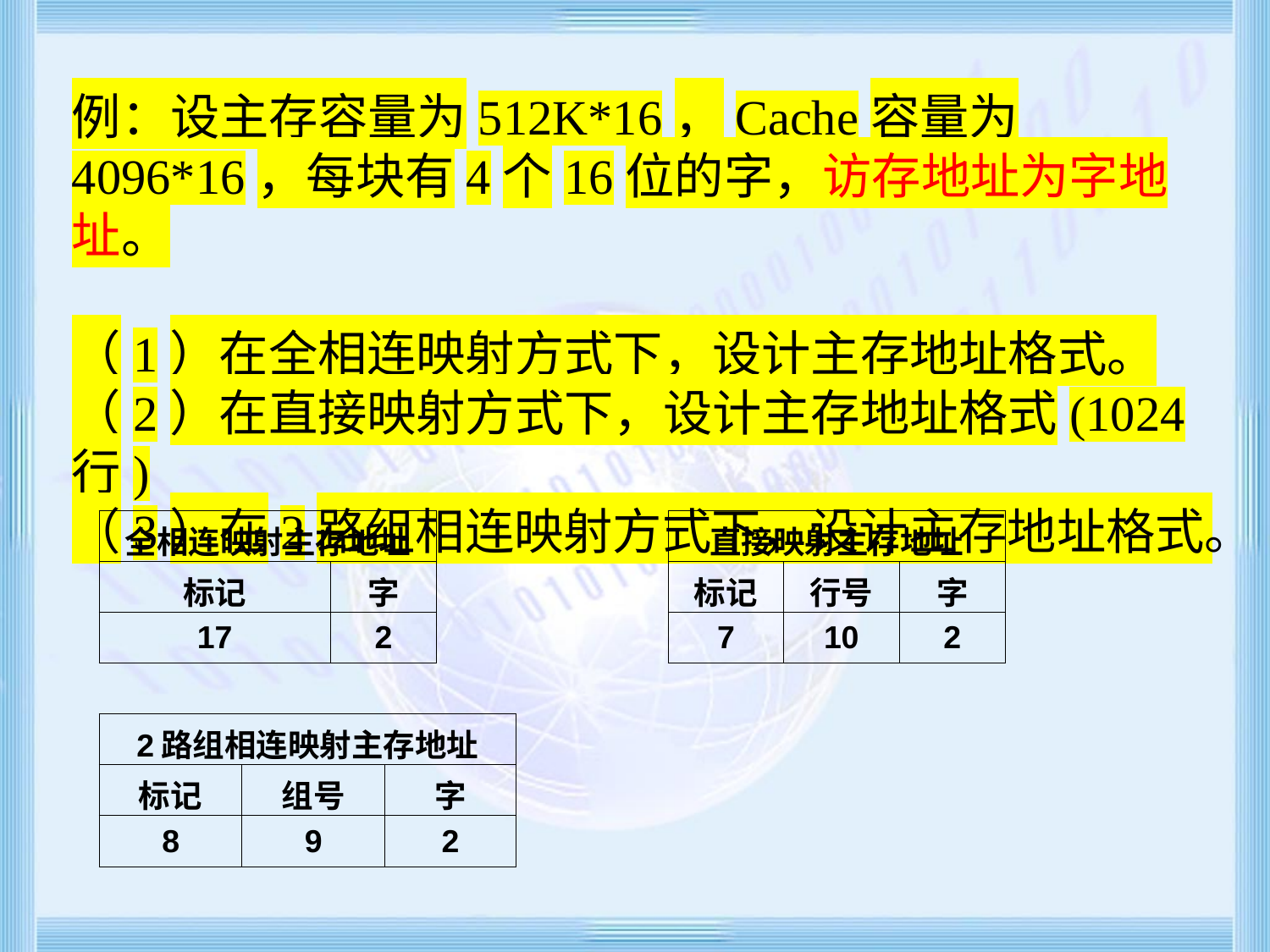

例：设主存容量为512K*16，Cache容量为4096*16，每块有4个16位的字，访存地址为字地址。

（1）在全相连映射方式下，设计主存地址格式。
（2）在直接映射方式下，设计主存地址格式(1024行)
（3）在2路组相连映射方式下，设计主存地址格式。

| 全相连映射主存地址 |  |
| --- | --- |
| 标记 | 字 |
| 17 | 2 |
| 直接映射主存地址 |  |  |
| --- | --- | --- |
| 标记 | 行号 | 字 |
| 7 | 10 | 2 |
| 2路组相连映射主存地址 |  |  |
| --- | --- | --- |
| 标记 | 组号 | 字 |
| 8 | 9 | 2 |